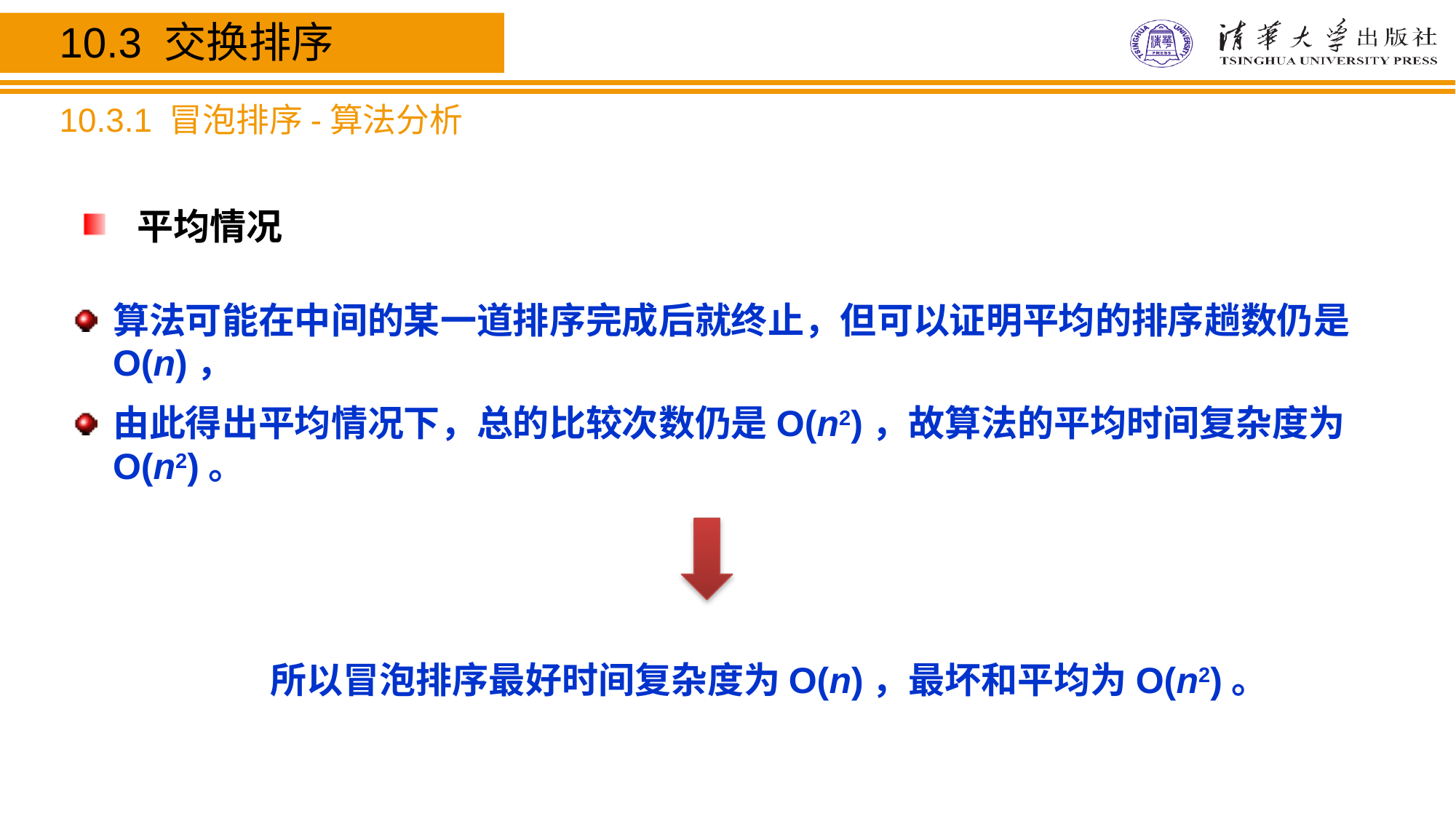

10.3 交换排序
10.3.1 冒泡排序-算法分析
平均情况
算法可能在中间的某一道排序完成后就终止，但可以证明平均的排序趟数仍是O(n)，
由此得出平均情况下，总的比较次数仍是O(n2)，故算法的平均时间复杂度为O(n2)。

所以冒泡排序最好时间复杂度为O(n)，最坏和平均为O(n2)。